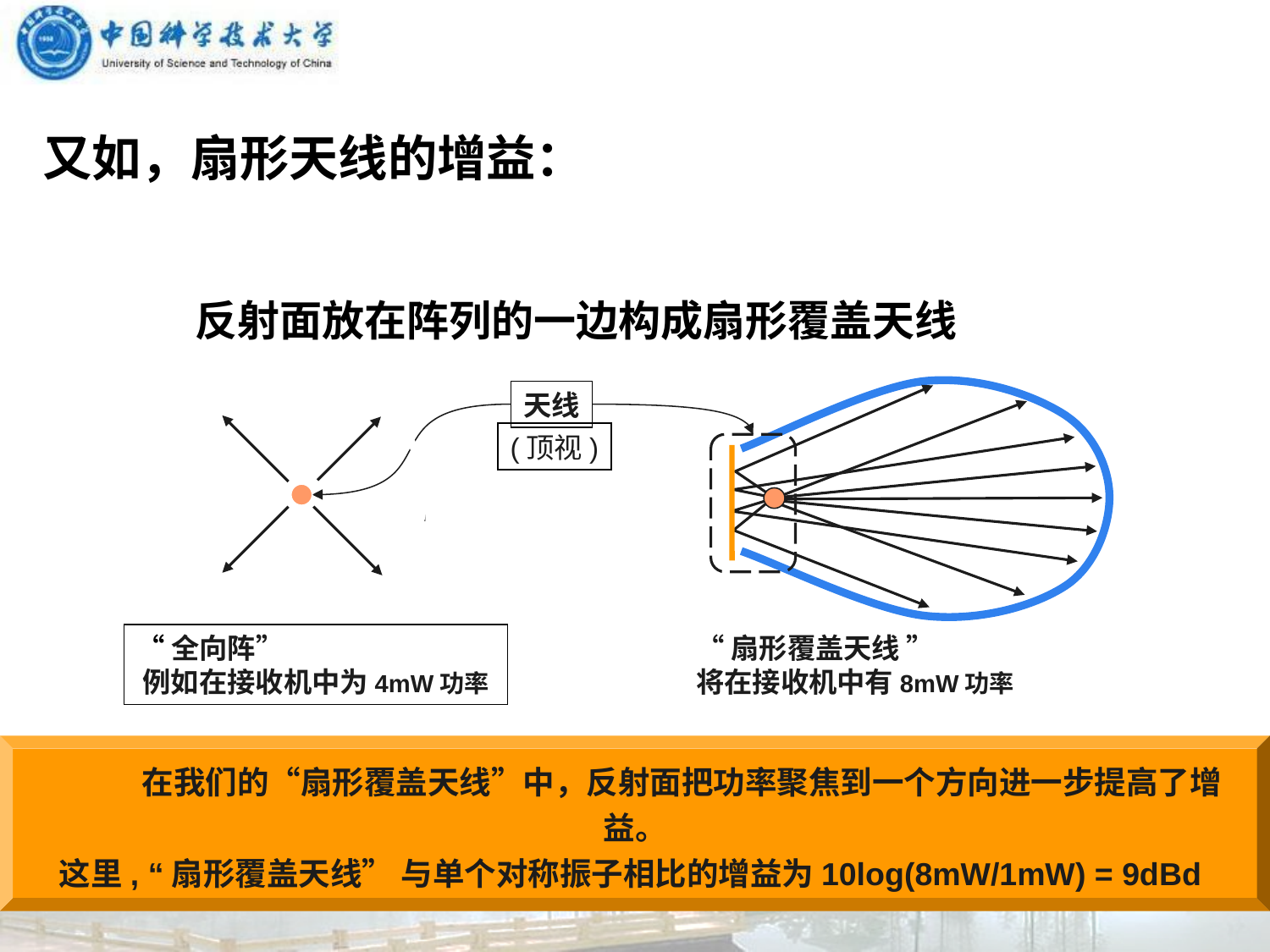

# 又如，扇形天线的增益：
      反射面放在阵列的一边构成扇形覆盖天线

“扇形覆盖天线 ”
将在接收机中有8mW功率
天线

(顶视)

“全向阵”
 例如在接收机中为4mW功率
            在我们的“扇形覆盖天线”中，反射面把功率聚焦到一个方向进一步提高了增益。
这里, “扇形覆盖天线” 与单个对称振子相比的增益为10log(8mW/1mW) = 9dBd